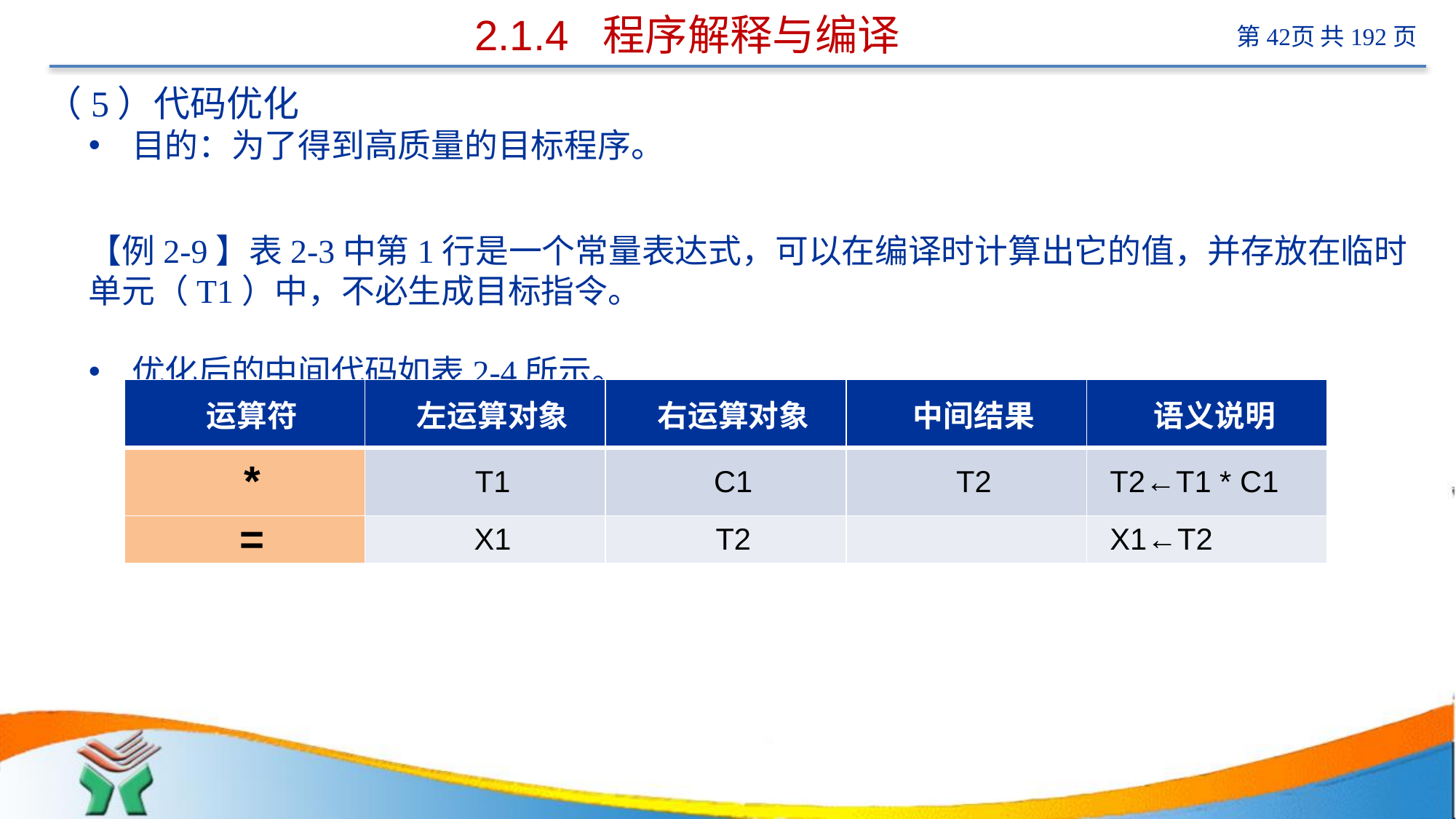

# 2.1.4  程序解释与编译
（5）代码优化
目的：为了得到高质量的目标程序。

【例2-9】表2-3中第1行是一个常量表达式，可以在编译时计算出它的值，并存放在临时单元（T1）中，不必生成目标指令。

优化后的中间代码如表2-4所示。
| 运算符 | 左运算对象 | 右运算对象 | 中间结果 | 语义说明 |
| --- | --- | --- | --- | --- |
| \* | T1 | C1 | T2 | T2←T1 \* C1 |
| = | X1 | T2 |  | X1←T2 |